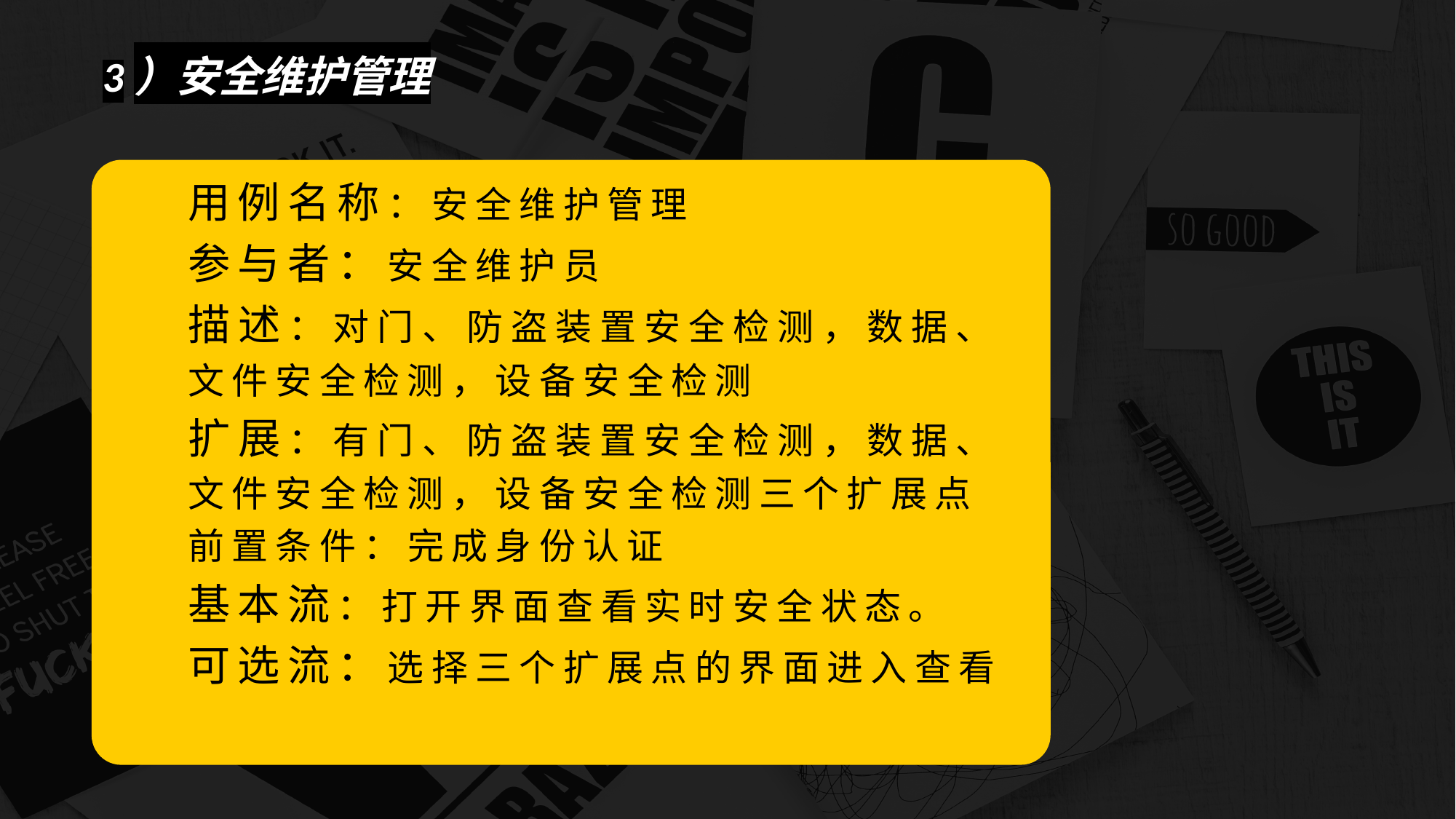

3）安全维护管理

用例名称：安全维护管理
参与者：安全维护员
描述：对门、防盗装置安全检测，数据、文件安全检测，设备安全检测
扩展：有门、防盗装置安全检测，数据、文件安全检测，设备安全检测三个扩展点
前置条件：完成身份认证
基本流：打开界面查看实时安全状态。
可选流：选择三个扩展点的界面进入查看